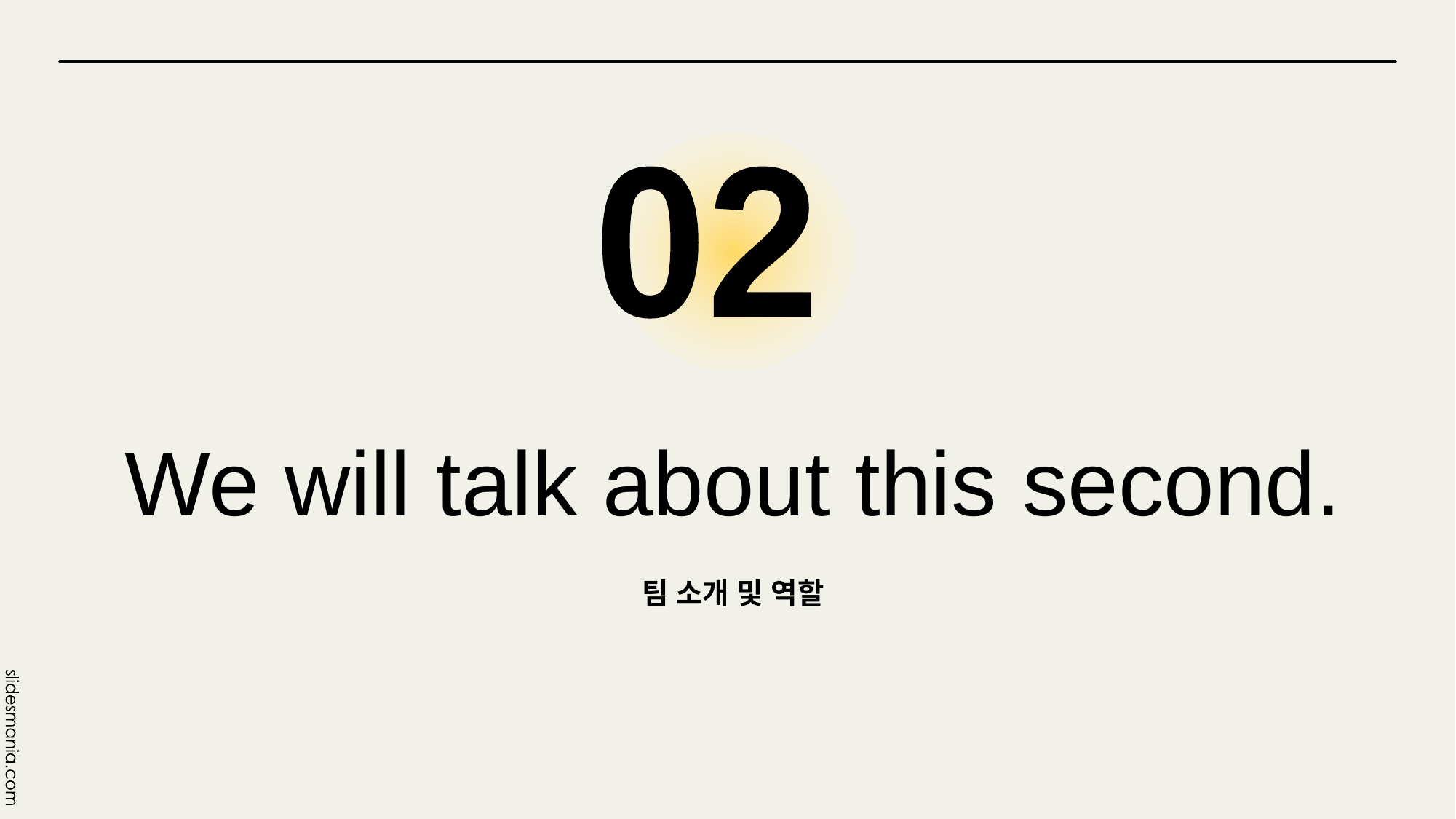

02
# We will talk about this second.
팀 소개 및 역할